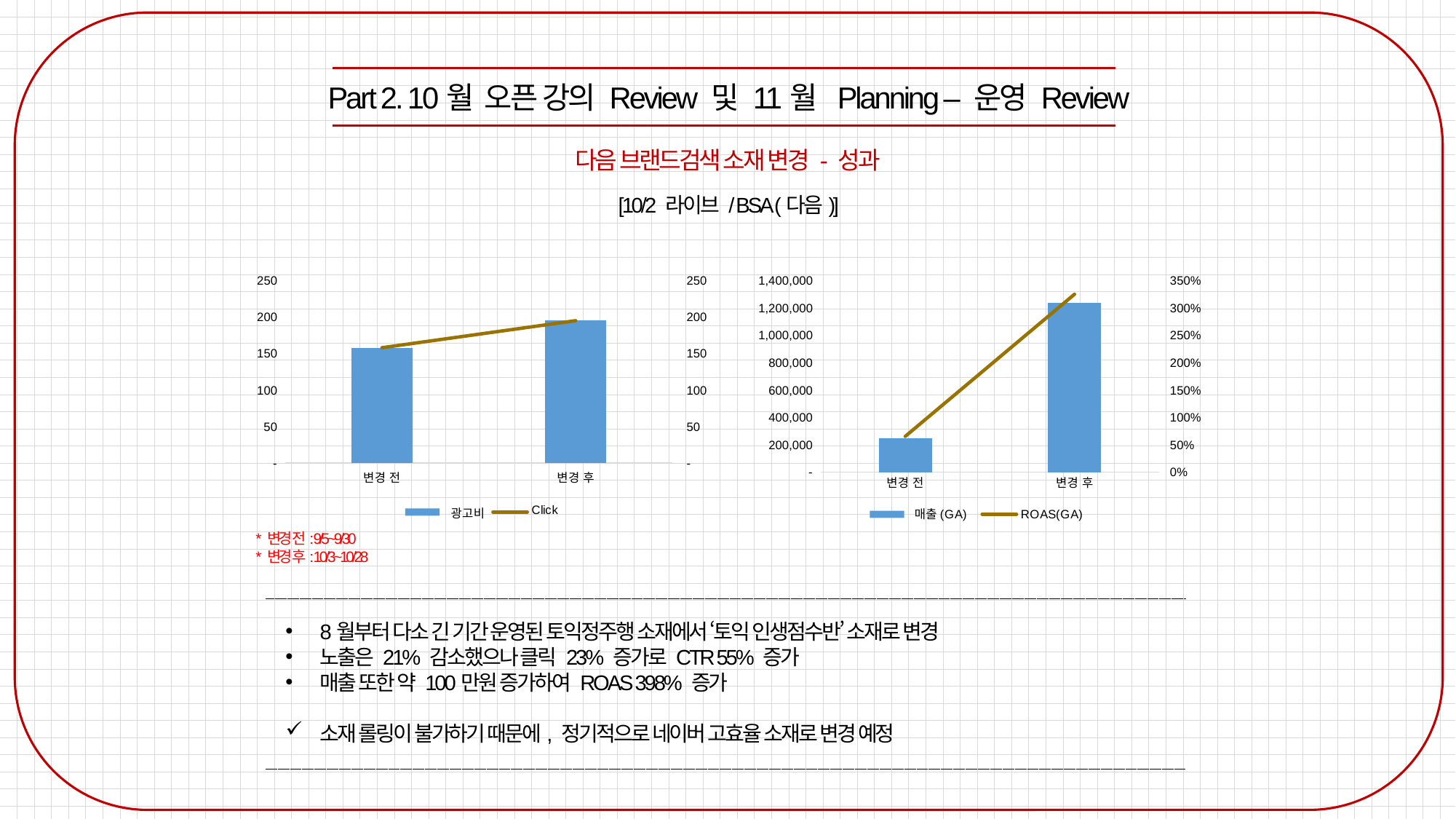

Part 2. 10월  오픈 강의 Review 및 11월  Planning – 운영 Review
다음 브랜드검색 소재 변경 - 성과
[10/2 라이브 / BSA (다음)]

### Chart

| Category |  매출(GA)   | ROAS(GA)  |
|---|---|---|
| 변경 전 | 249000.0 | 0.6529720279720278 |
| 변경 후 | 1238900.0 | 3.2488636363636356 |

### Chart

| Category |  광고비 | Click |
|---|---|---|
| 변경 전 | 158.0 | 158.0 |
| 변경 후 | 195.0 | 195.0 |
* 변경 전: 9/5~9/30
* 변경 후: 10/3~10/28

8월부터 다소 긴 기간 운영된 토익정주행 소재에서 ‘토익 인생점수반’ 소재로 변경
노출은 21% 감소했으나 클릭 23% 증가로 CTR 55% 증가
매출 또한 약 100만원 증가하여 ROAS 398% 증가

소재 롤링이 불가하기 때문에, 정기적으로 네이버 고효율 소재로 변경 예정